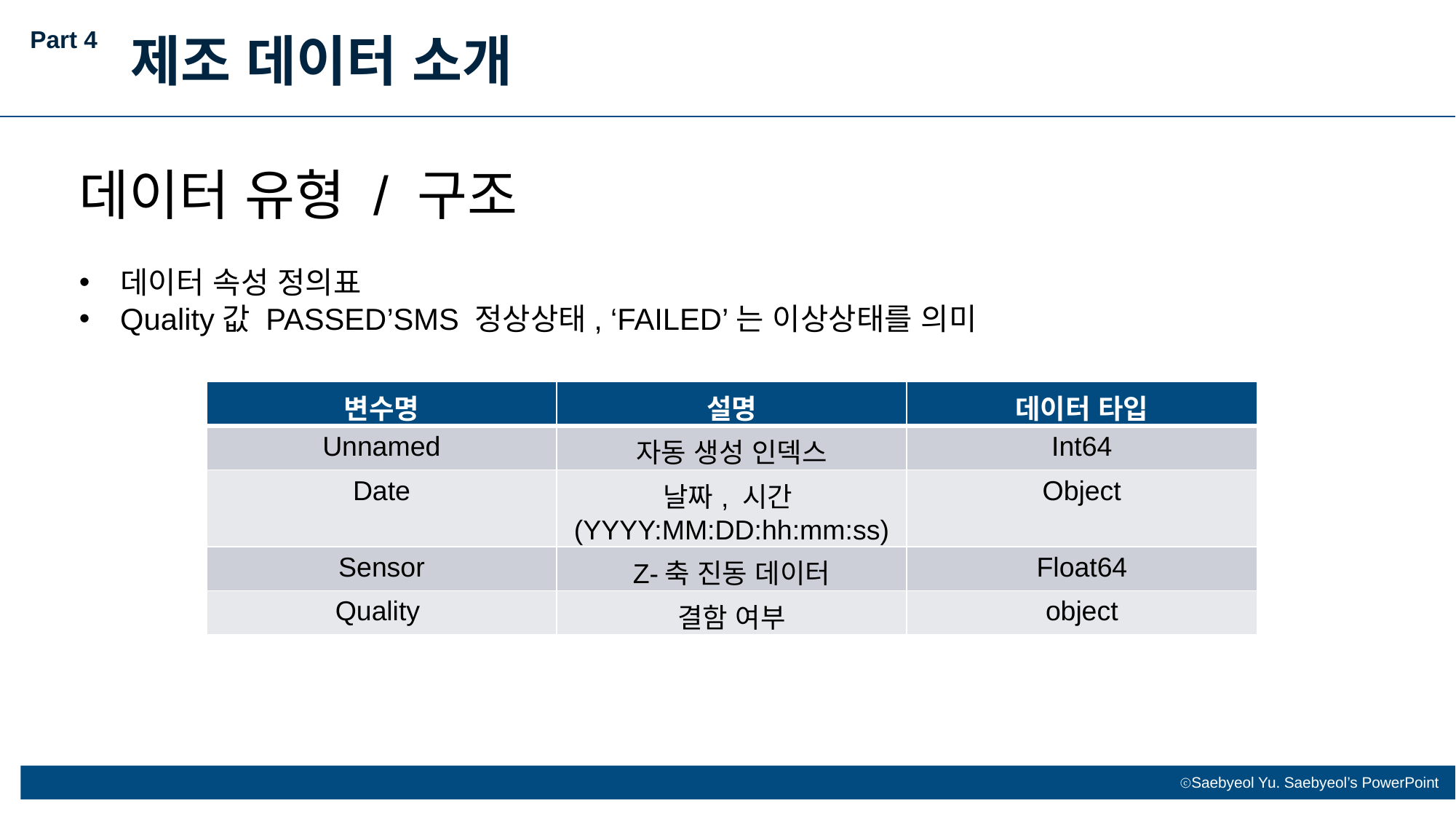

Part 4
제조 데이터 소개
데이터 유형 / 구조
데이터 속성 정의표
Quality값 PASSED’SMS 정상상태, ‘FAILED’는 이상상태를 의미
| 변수명 | 설명 | 데이터 타입 |
| --- | --- | --- |
| Unnamed | 자동 생성 인덱스 | Int64 |
| Date | 날짜, 시간(YYYY:MM:DD:hh:mm:ss) | Object |
| Sensor | Z-축 진동 데이터 | Float64 |
| Quality | 결함 여부 | object |